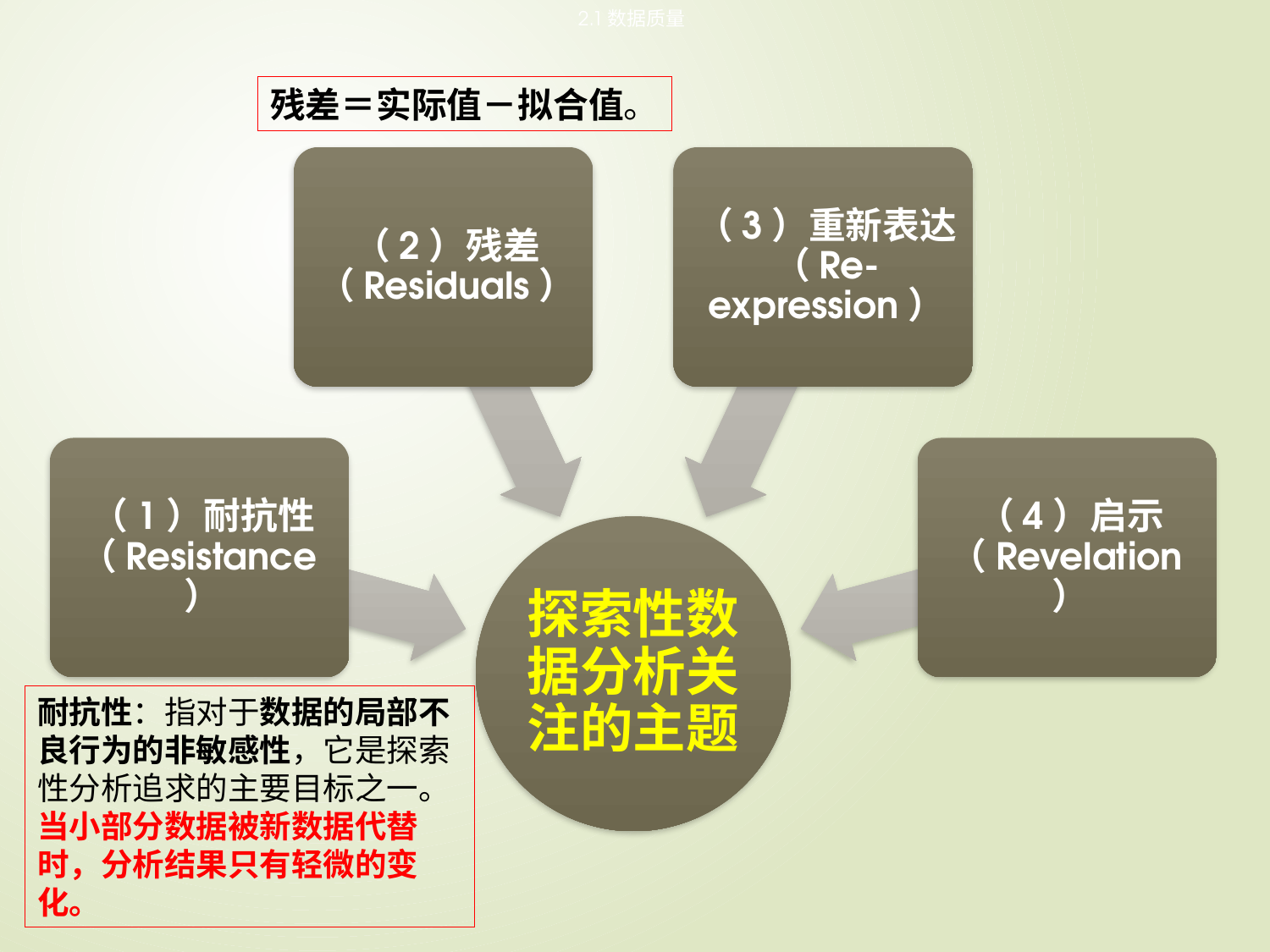

2.1数据质量
残差＝实际值－拟合值。
探索性数据分析关注的主题
（1）耐抗性（Resistance）
（2）残差（Residuals）
（3）重新表达（Re-expression）
（4）启示（Revelation）
耐抗性：指对于数据的局部不良行为的非敏感性，它是探索性分析追求的主要目标之一。
当小部分数据被新数据代替时，分析结果只有轻微的变化。